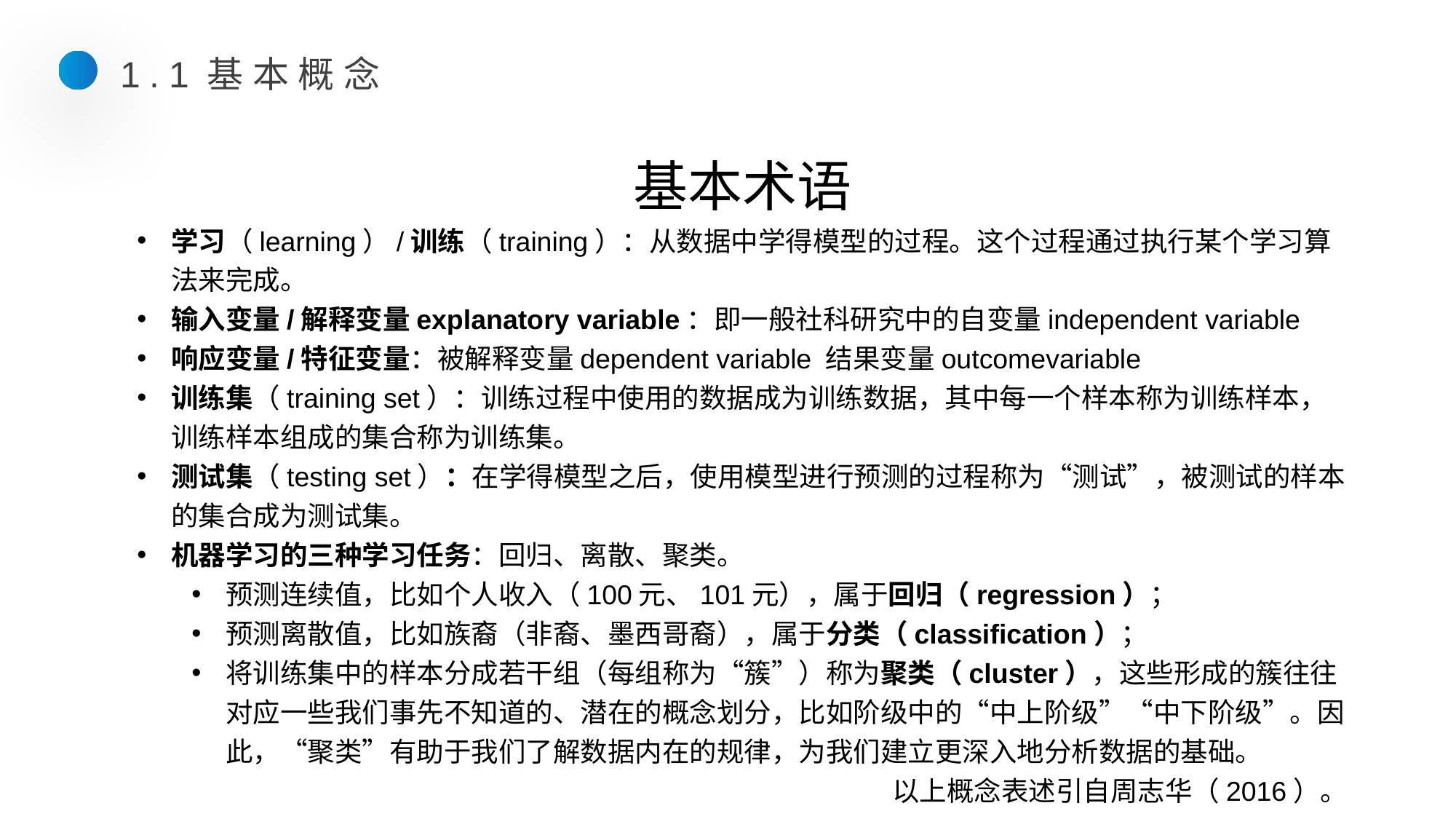

1.1基本概念

基本术语
学习（learning）/训练（training）：从数据中学得模型的过程。这个过程通过执行某个学习算法来完成。
输入变量/解释变量explanatory variable：即一般社科研究中的自变量independent variable
响应变量/特征变量：被解释变量dependent variable 结果变量outcomevariable
训练集（training set）：训练过程中使用的数据成为训练数据，其中每一个样本称为训练样本，训练样本组成的集合称为训练集。
测试集（testing set）：在学得模型之后，使用模型进行预测的过程称为“测试”，被测试的样本的集合成为测试集。
机器学习的三种学习任务：回归、离散、聚类。
预测连续值，比如个人收入（100元、101元），属于回归（regression）；
预测离散值，比如族裔（非裔、墨西哥裔），属于分类（classification）；
将训练集中的样本分成若干组（每组称为“簇”）称为聚类（cluster），这些形成的簇往往对应一些我们事先不知道的、潜在的概念划分，比如阶级中的“中上阶级”“中下阶级”。因此，“聚类”有助于我们了解数据内在的规律，为我们建立更深入地分析数据的基础。
以上概念表述引自周志华（2016）。